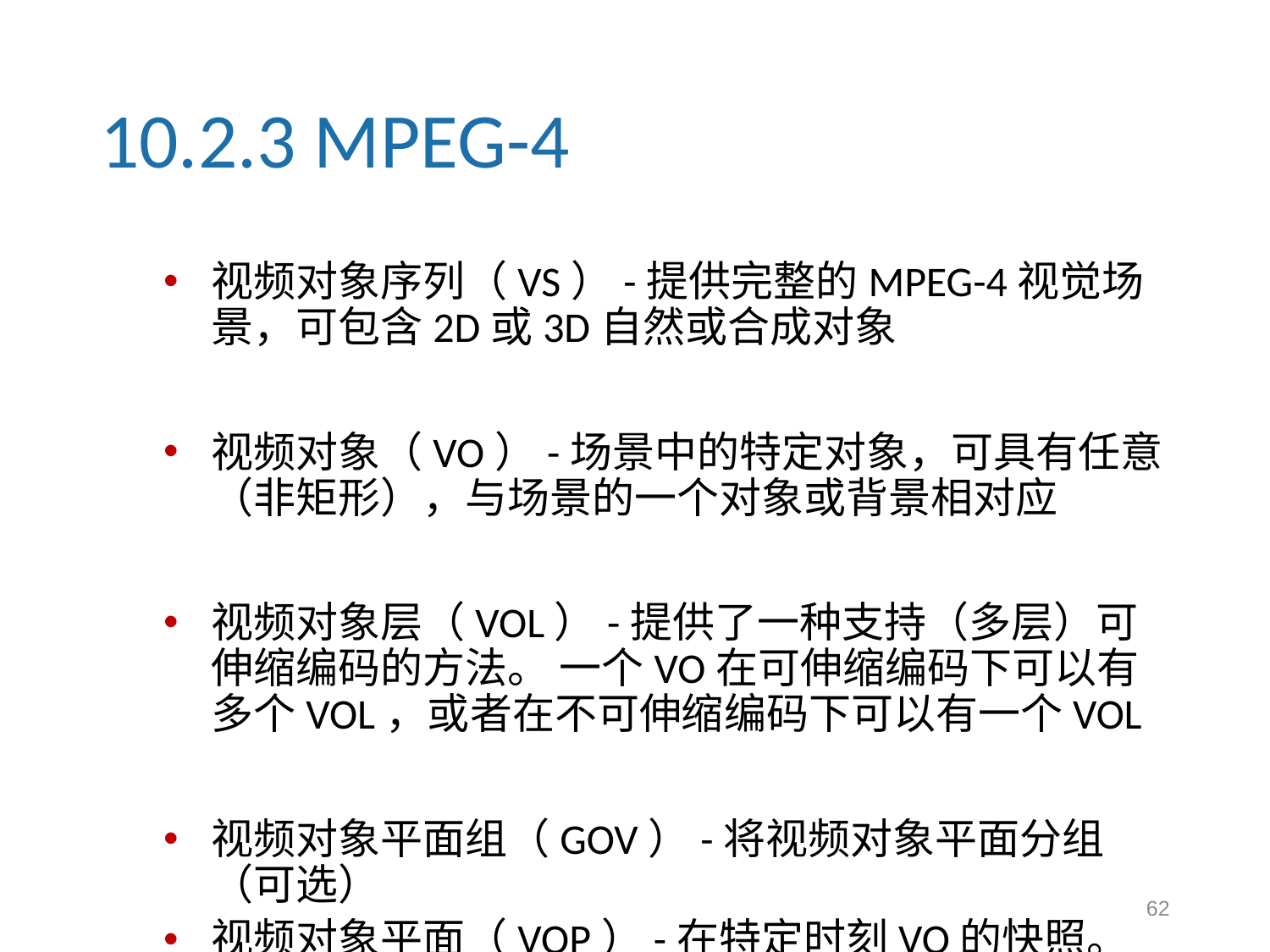

# 10.2.3 MPEG-4
视频对象序列（VS）-提供完整的MPEG-4视觉场景，可包含2D或3D自然或合成对象

视频对象（VO）-场景中的特定对象，可具有任意（非矩形），与场景的一个对象或背景相对应

视频对象层（VOL）-提供了一种支持（多层）可伸缩编码的方法。 一个VO在可伸缩编码下可以有多个VOL，或者在不可伸缩编码下可以有一个VOL

视频对象平面组（GOV）-将视频对象平面分组（可选）
视频对象平面（VOP）-在特定时刻VO的快照。
62